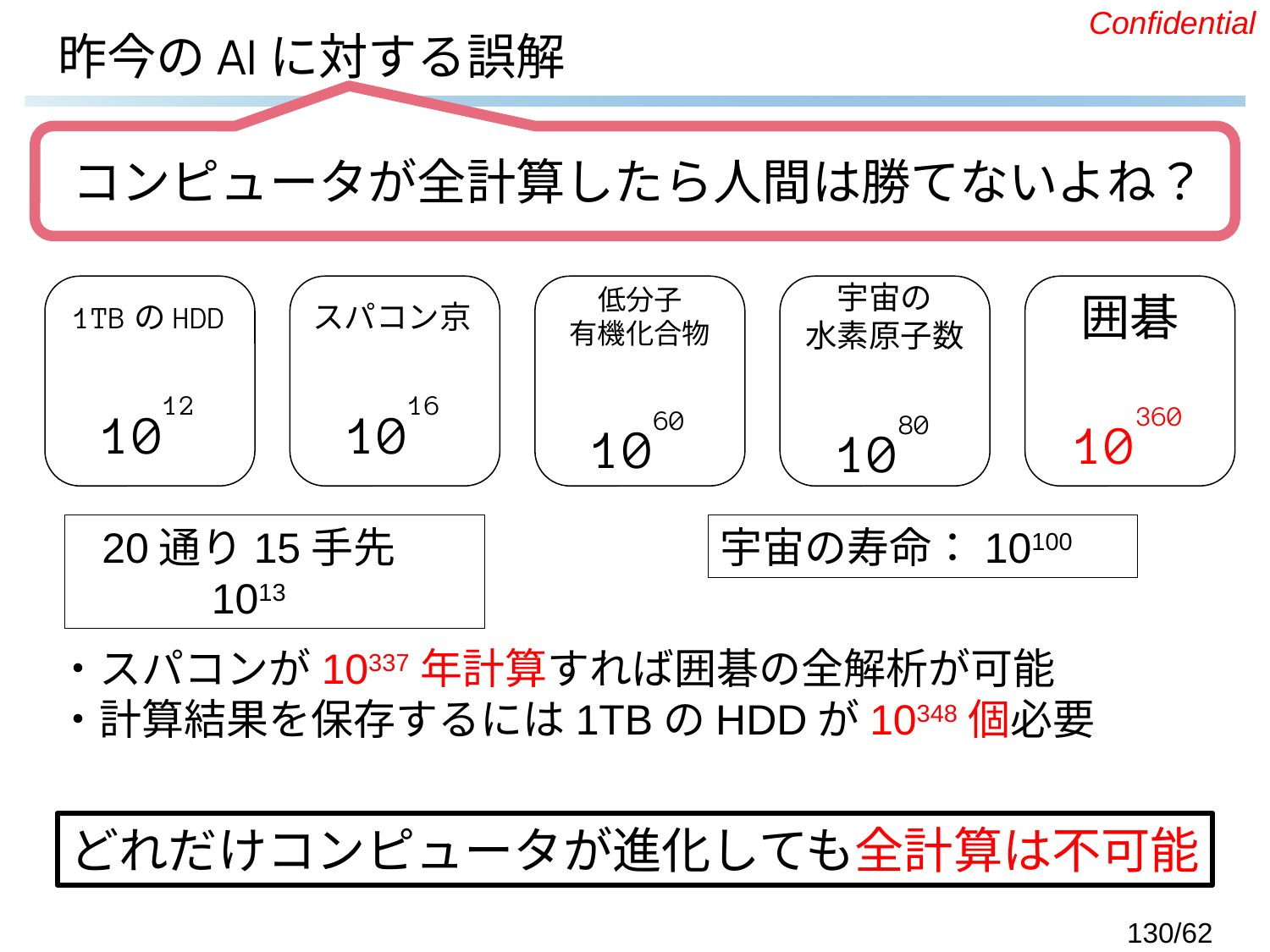

# 昨今のAIに対する誤解

コンピュータが全計算したら人間は勝てないよね？
1TBのHDD
1012
スパコン京1016
低分子
有機化合物
1060
宇宙の
水素原子数
1080
囲碁
10360
20通り15手先　1013
宇宙の寿命：10100
・スパコンが10337年計算すれば囲碁の全解析が可能
・計算結果を保存するには1TBのHDDが10348個必要
どれだけコンピュータが進化しても全計算は不可能